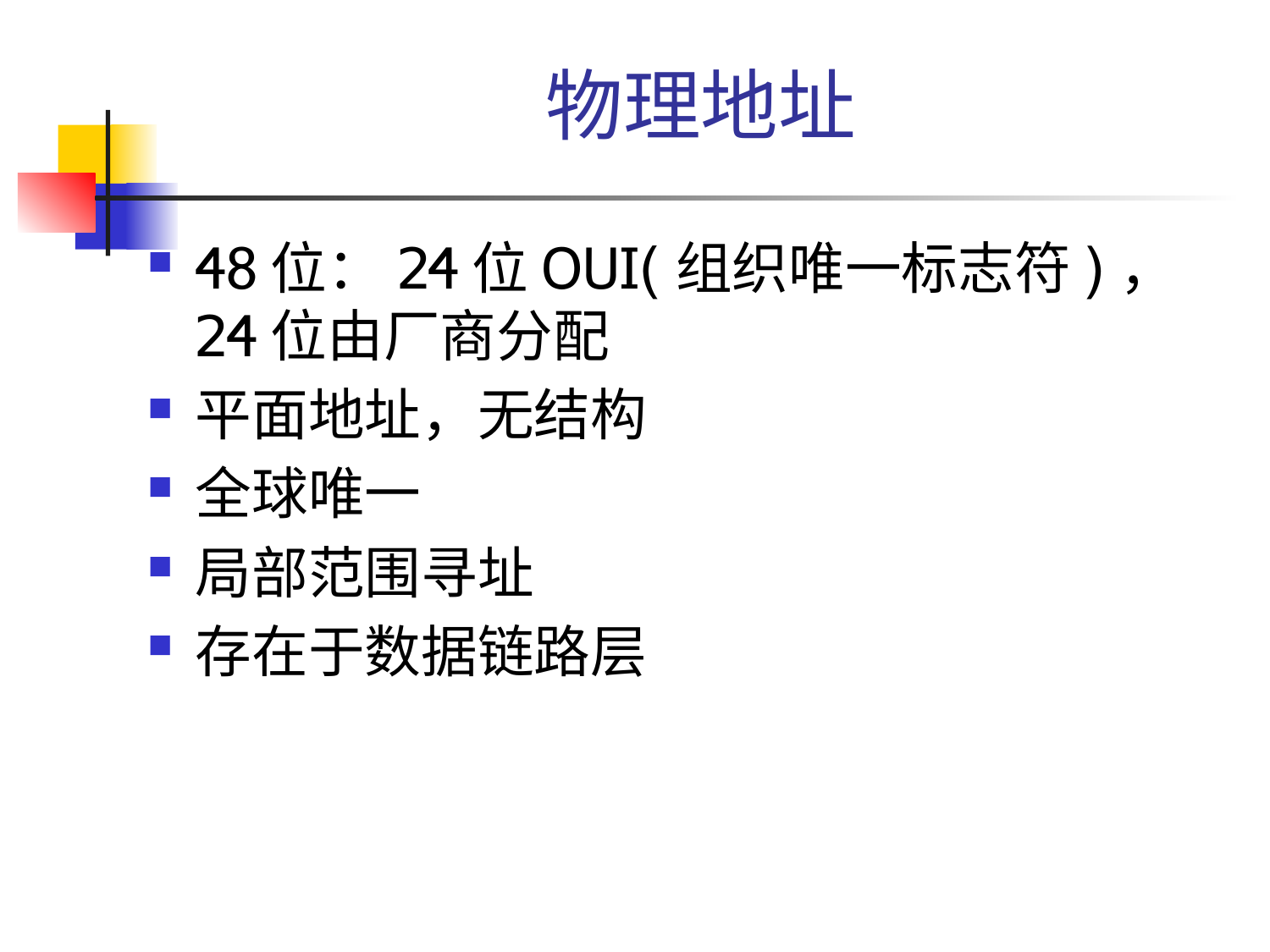

# 物理地址
48位：24位OUI(组织唯一标志符)，24位由厂商分配
平面地址，无结构
全球唯一
局部范围寻址
存在于数据链路层